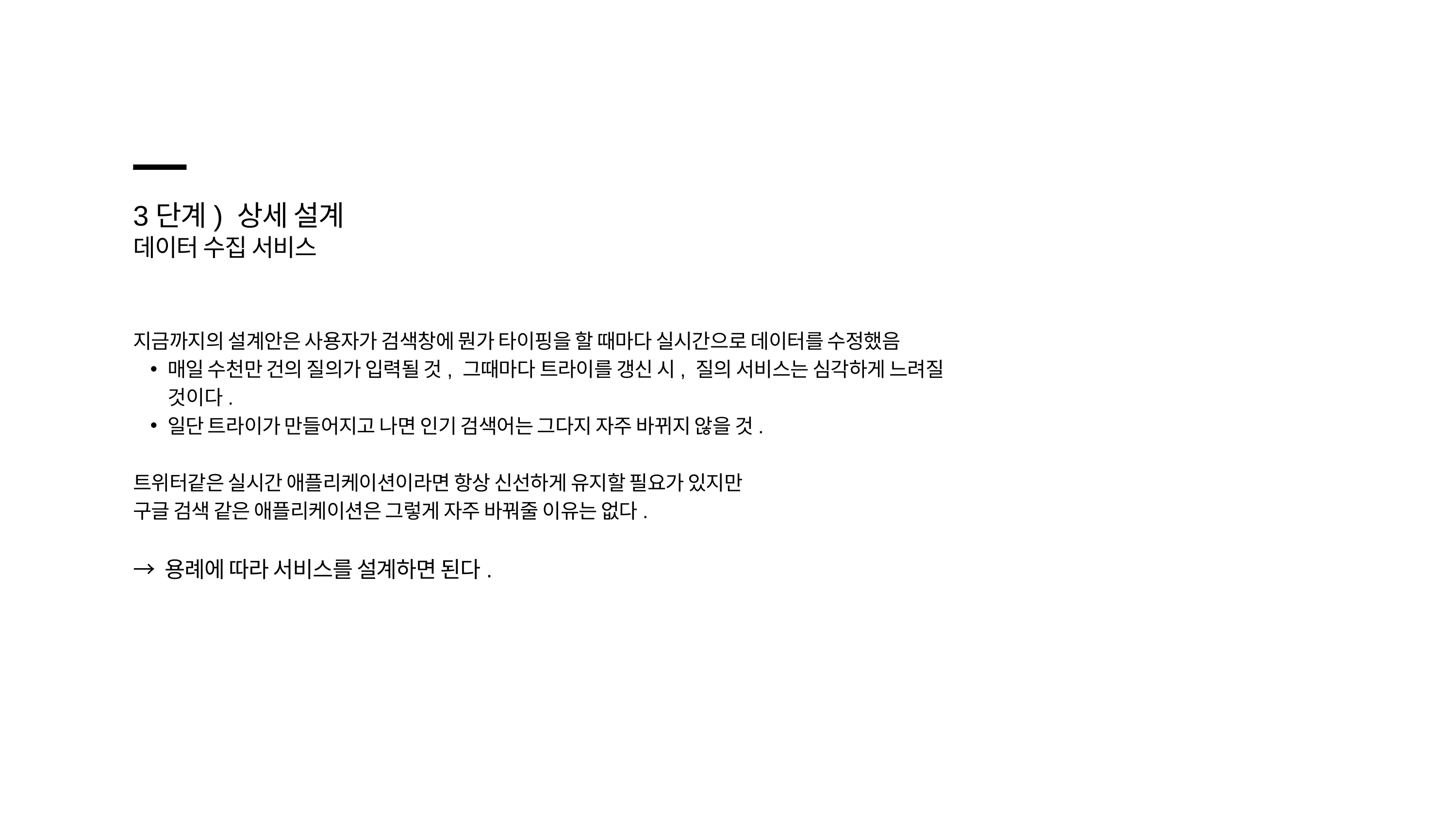

3단계) 상세 설계
데이터 수집 서비스
지금까지의 설계안은 사용자가 검색창에 뭔가 타이핑을 할 때마다 실시간으로 데이터를 수정했음
매일 수천만 건의 질의가 입력될 것, 그때마다 트라이를 갱신 시, 질의 서비스는 심각하게 느려질 것이다.
일단 트라이가 만들어지고 나면 인기 검색어는 그다지 자주 바뀌지 않을 것.

트위터같은 실시간 애플리케이션이라면 항상 신선하게 유지할 필요가 있지만
구글 검색 같은 애플리케이션은 그렇게 자주 바꿔줄 이유는 없다.

→ 용례에 따라 서비스를 설계하면 된다.